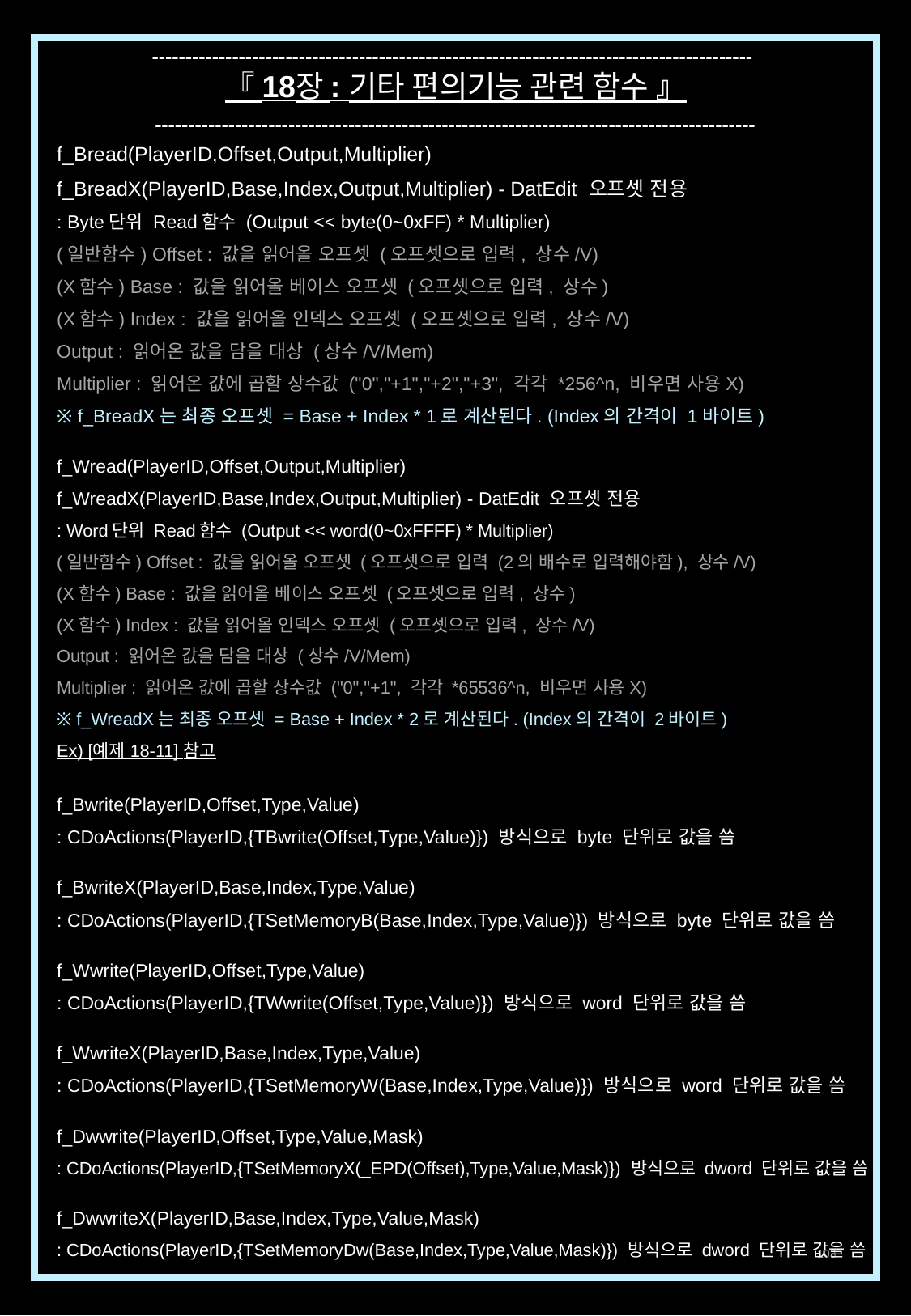

------------------------------------------------------------------------------------------
『 18장 : 기타 편의기능 관련 함수 』
------------------------------------------------------------------------------------------

f_Bread(PlayerID,Offset,Output,Multiplier)
f_BreadX(PlayerID,Base,Index,Output,Multiplier) - DatEdit 오프셋 전용
: Byte단위 Read함수 (Output << byte(0~0xFF) * Multiplier)
(일반함수) Offset : 값을 읽어올 오프셋 (오프셋으로 입력, 상수/V)
(X함수) Base : 값을 읽어올 베이스 오프셋 (오프셋으로 입력, 상수)
(X함수) Index : 값을 읽어올 인덱스 오프셋 (오프셋으로 입력, 상수/V)
Output : 읽어온 값을 담을 대상 (상수/V/Mem)
Multiplier : 읽어온 값에 곱할 상수값 ("0","+1","+2","+3", 각각 *256^n, 비우면 사용X)
※ f_BreadX는 최종 오프셋 = Base + Index * 1로 계산된다. (Index의 간격이 1바이트)

f_Wread(PlayerID,Offset,Output,Multiplier)
f_WreadX(PlayerID,Base,Index,Output,Multiplier) - DatEdit 오프셋 전용
: Word단위 Read함수 (Output << word(0~0xFFFF) * Multiplier)
(일반함수) Offset : 값을 읽어올 오프셋 (오프셋으로 입력 (2의 배수로 입력해야함), 상수/V)
(X함수) Base : 값을 읽어올 베이스 오프셋 (오프셋으로 입력, 상수)
(X함수) Index : 값을 읽어올 인덱스 오프셋 (오프셋으로 입력, 상수/V)
Output : 읽어온 값을 담을 대상 (상수/V/Mem)
Multiplier : 읽어온 값에 곱할 상수값 ("0","+1", 각각 *65536^n, 비우면 사용X)
※ f_WreadX는 최종 오프셋 = Base + Index * 2로 계산된다. (Index의 간격이 2바이트)
Ex) [예제 18-11] 참고

f_Bwrite(PlayerID,Offset,Type,Value)
: CDoActions(PlayerID,{TBwrite(Offset,Type,Value)}) 방식으로 byte 단위로 값을 씀

f_BwriteX(PlayerID,Base,Index,Type,Value)
: CDoActions(PlayerID,{TSetMemoryB(Base,Index,Type,Value)}) 방식으로 byte 단위로 값을 씀

f_Wwrite(PlayerID,Offset,Type,Value)
: CDoActions(PlayerID,{TWwrite(Offset,Type,Value)}) 방식으로 word 단위로 값을 씀

f_WwriteX(PlayerID,Base,Index,Type,Value)
: CDoActions(PlayerID,{TSetMemoryW(Base,Index,Type,Value)}) 방식으로 word 단위로 값을 씀

f_Dwwrite(PlayerID,Offset,Type,Value,Mask)
: CDoActions(PlayerID,{TSetMemoryX(_EPD(Offset),Type,Value,Mask)}) 방식으로 dword 단위로 값을 씀

f_DwwriteX(PlayerID,Base,Index,Type,Value,Mask)
: CDoActions(PlayerID,{TSetMemoryDw(Base,Index,Type,Value,Mask)}) 방식으로 dword 단위로 값을 씀
103